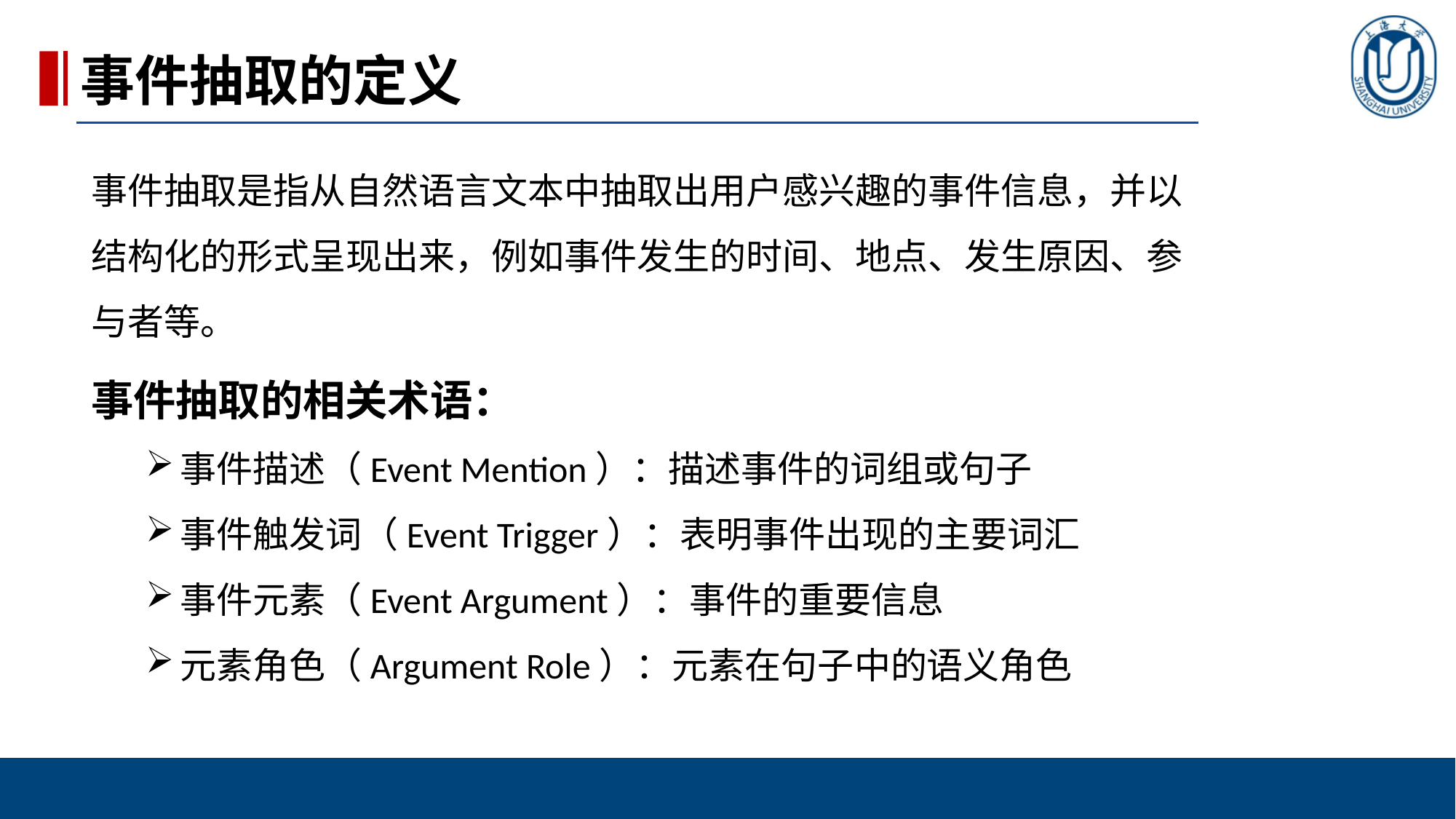

事件抽取的定义
事件抽取是指从自然语言文本中抽取出用户感兴趣的事件信息，并以结构化的形式呈现出来，例如事件发生的时间、地点、发生原因、参与者等。

事件抽取的相关术语：
事件描述（Event Mention）：描述事件的词组或句子
事件触发词（Event Trigger）：表明事件出现的主要词汇
事件元素（Event Argument）：事件的重要信息
元素角色（Argument Role）：元素在句子中的语义角色
65